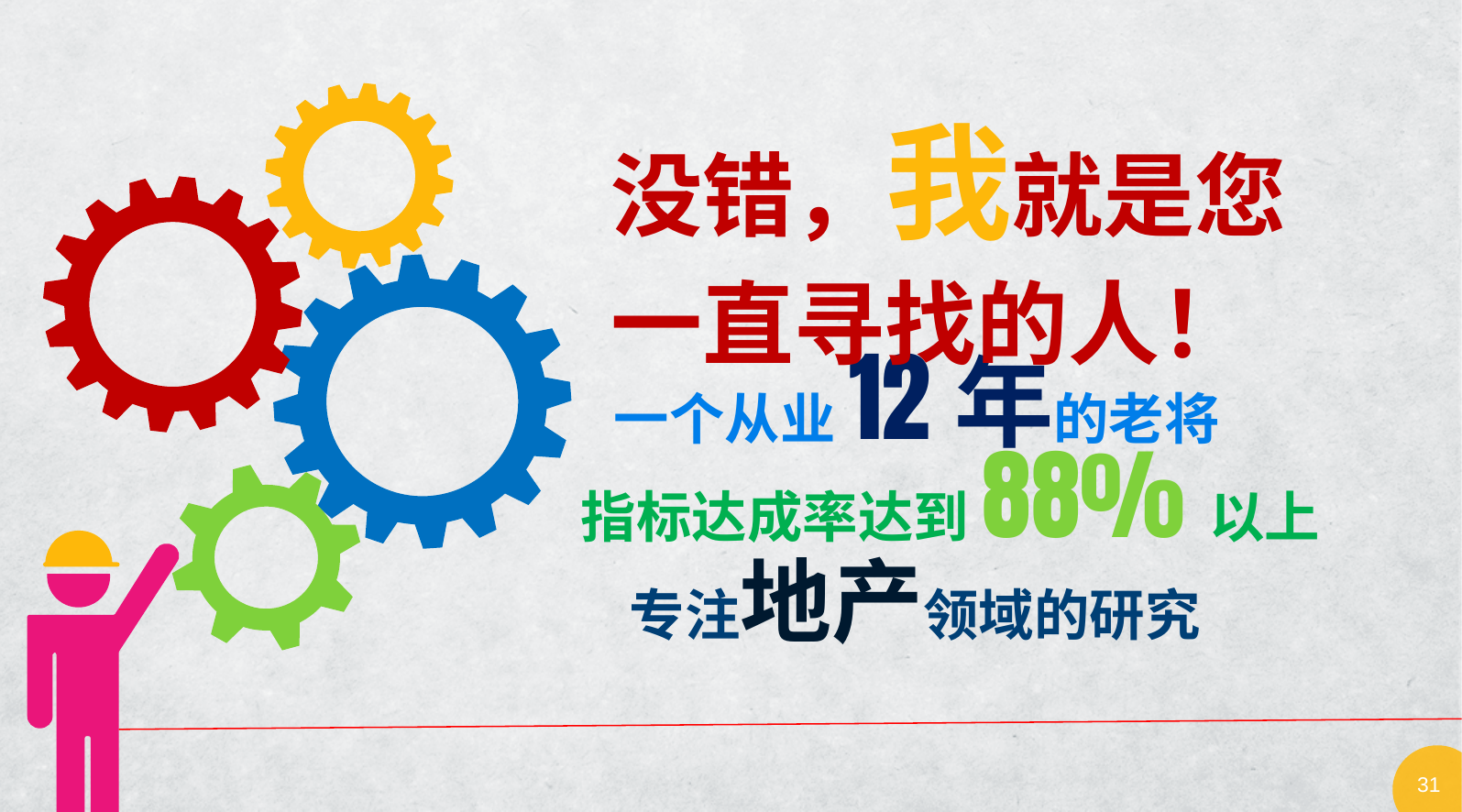

没错，我就是您一直寻找的人！

一个从业12年的老将
指标达成率达到88%以上

专注地产领域的研究